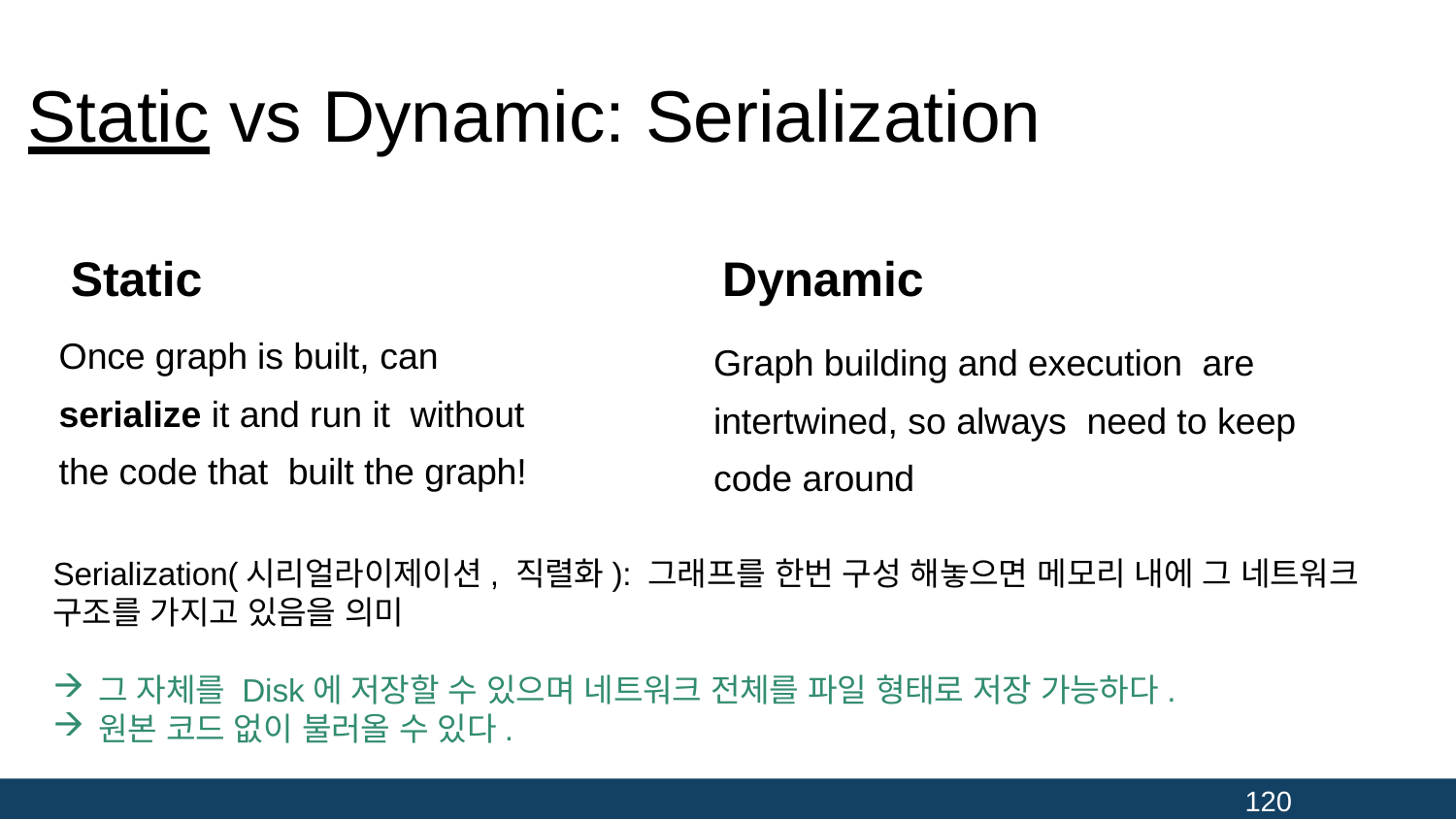

# Static vs Dynamic: Serialization
Dynamic
Graph building and execution  are intertwined, so always  need to keep code around
Static
Once graph is built, can  serialize it and run it  without the code that  built the graph!
Serialization(시리얼라이제이션, 직렬화): 그래프를 한번 구성 해놓으면 메모리 내에 그 네트워크 구조를 가지고 있음을 의미

그 자체를 Disk에 저장할 수 있으며 네트워크 전체를 파일 형태로 저장 가능하다.
원본 코드 없이 불러올 수 있다.